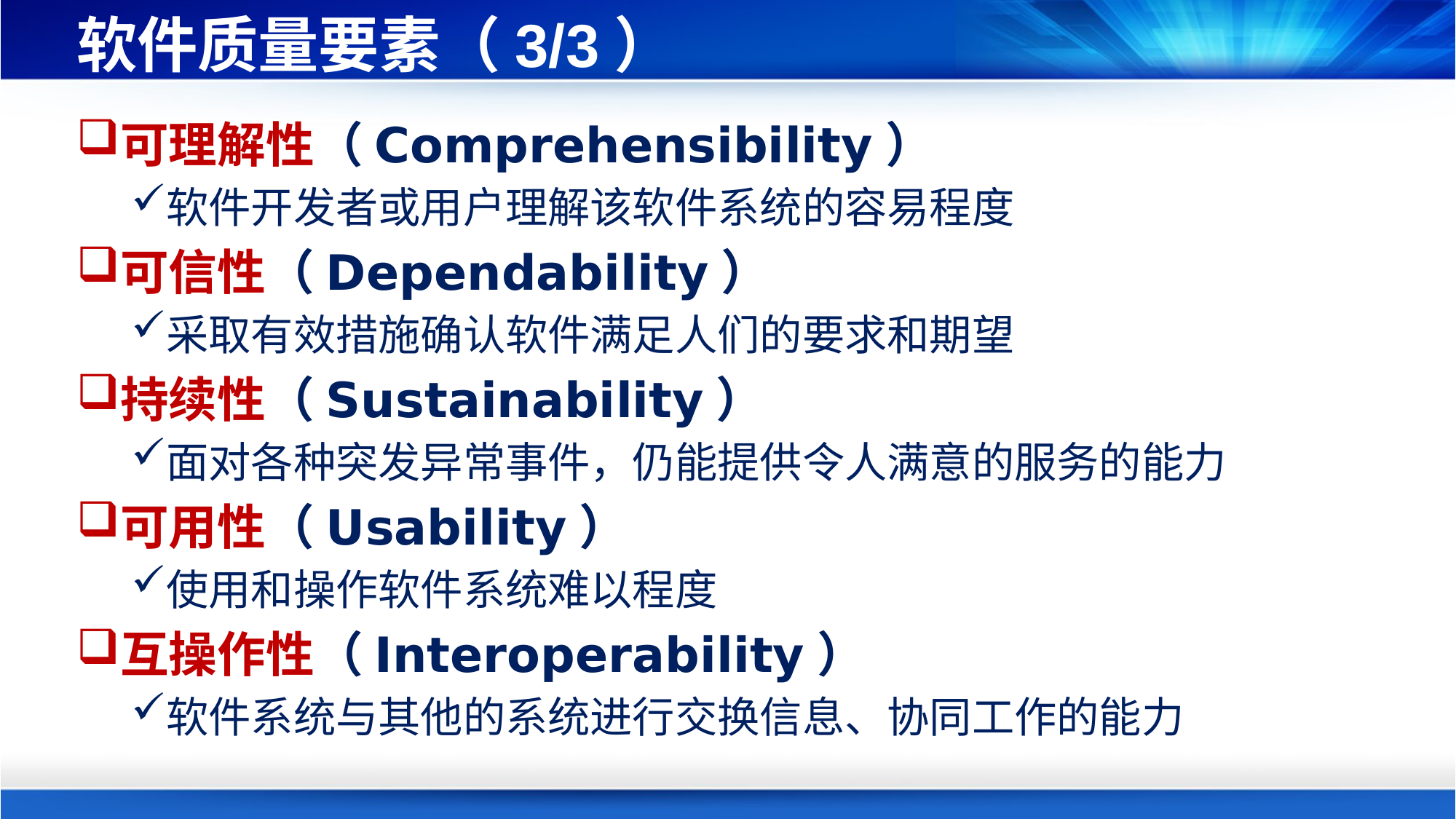

# 软件质量要素（3/3）
可理解性（Comprehensibility）
软件开发者或用户理解该软件系统的容易程度
可信性（Dependability）
采取有效措施确认软件满足人们的要求和期望
持续性（Sustainability）
面对各种突发异常事件，仍能提供令人满意的服务的能力
可用性（Usability）
使用和操作软件系统难以程度
互操作性（Interoperability）
软件系统与其他的系统进行交换信息、协同工作的能力